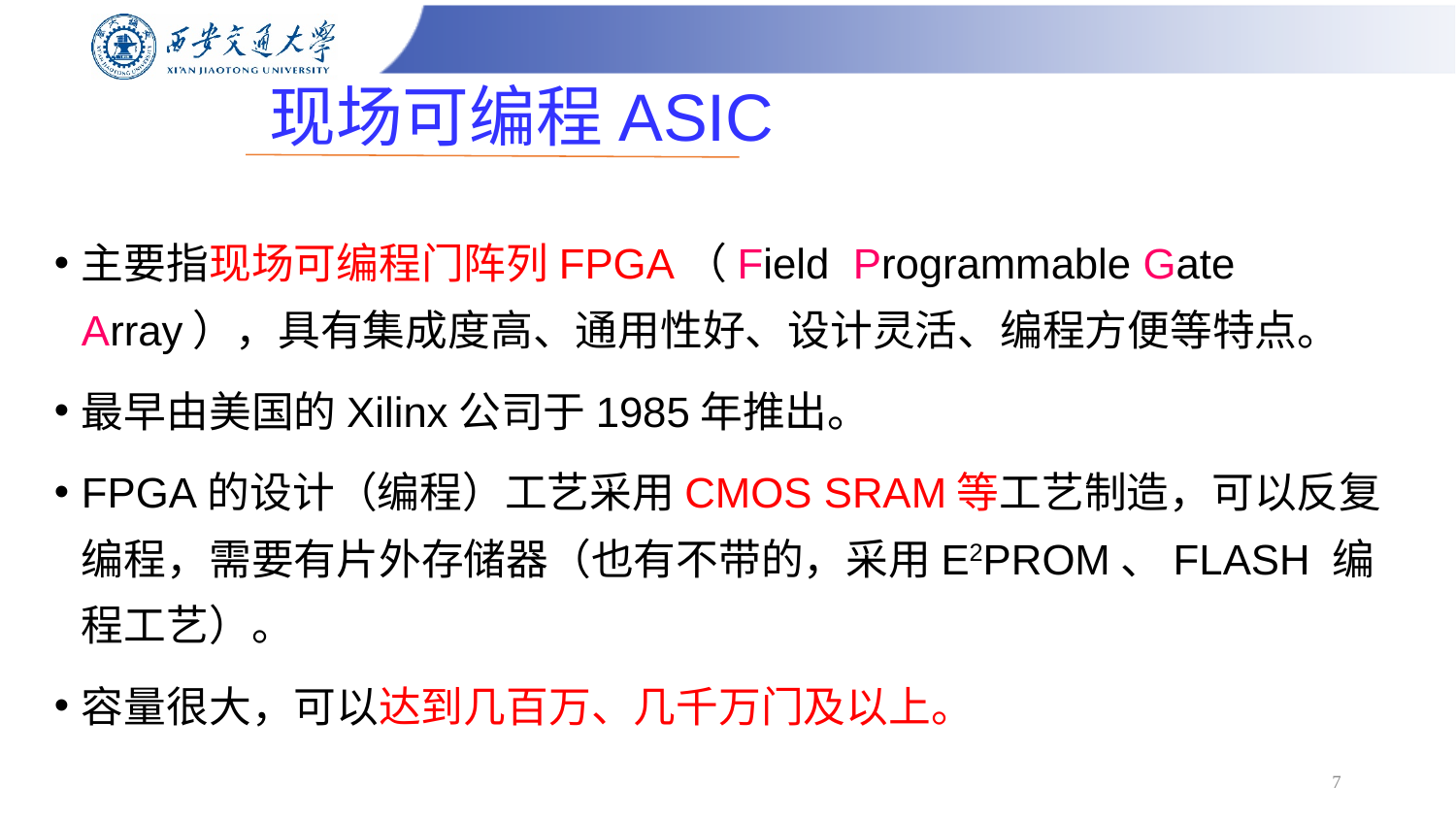

# 现场可编程ASIC

主要指现场可编程门阵列FPGA（Field  Programmable Gate Array），具有集成度高、通用性好、设计灵活、编程方便等特点。
最早由美国的Xilinx公司于1985年推出。
FPGA的设计（编程）工艺采用CMOS SRAM等工艺制造，可以反复编程，需要有片外存储器（也有不带的，采用E2PROM、FLASH 编程工艺）。
容量很大，可以达到几百万、几千万门及以上。
7